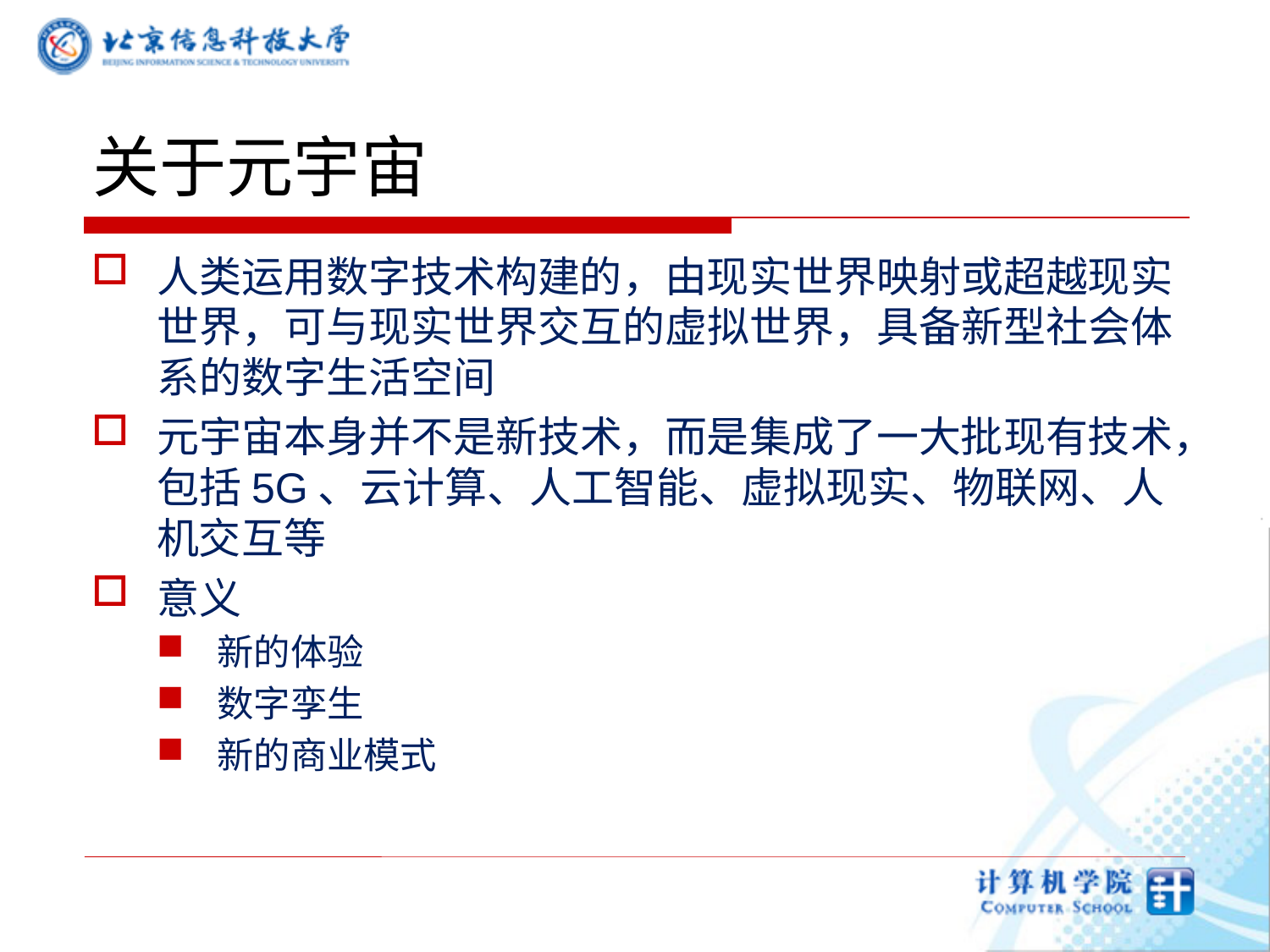

# 关于元宇宙
人类运用数字技术构建的，由现实世界映射或超越现实世界，可与现实世界交互的虚拟世界，具备新型社会体系的数字生活空间
元宇宙本身并不是新技术，而是集成了一大批现有技术，包括5G、云计算、人工智能、虚拟现实、物联网、人机交互等
意义
新的体验
数字孪生
新的商业模式